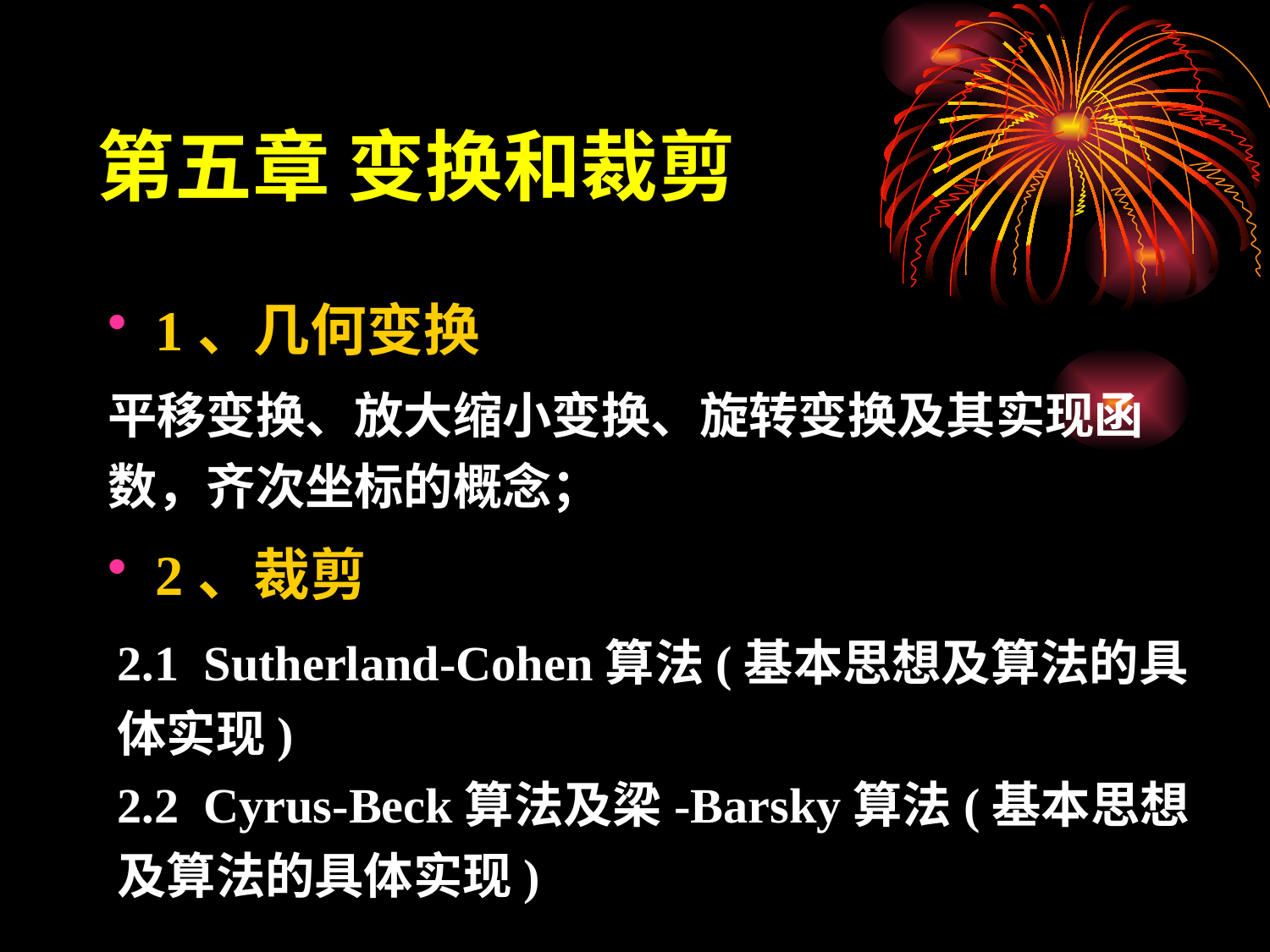

# 第五章 变换和裁剪
1、几何变换
平移变换、放大缩小变换、旋转变换及其实现函数，齐次坐标的概念；
2、裁剪
2.1  Sutherland-Cohen算法(基本思想及算法的具体实现)
2.2  Cyrus-Beck算法及梁-Barsky算法(基本思想及算法的具体实现)